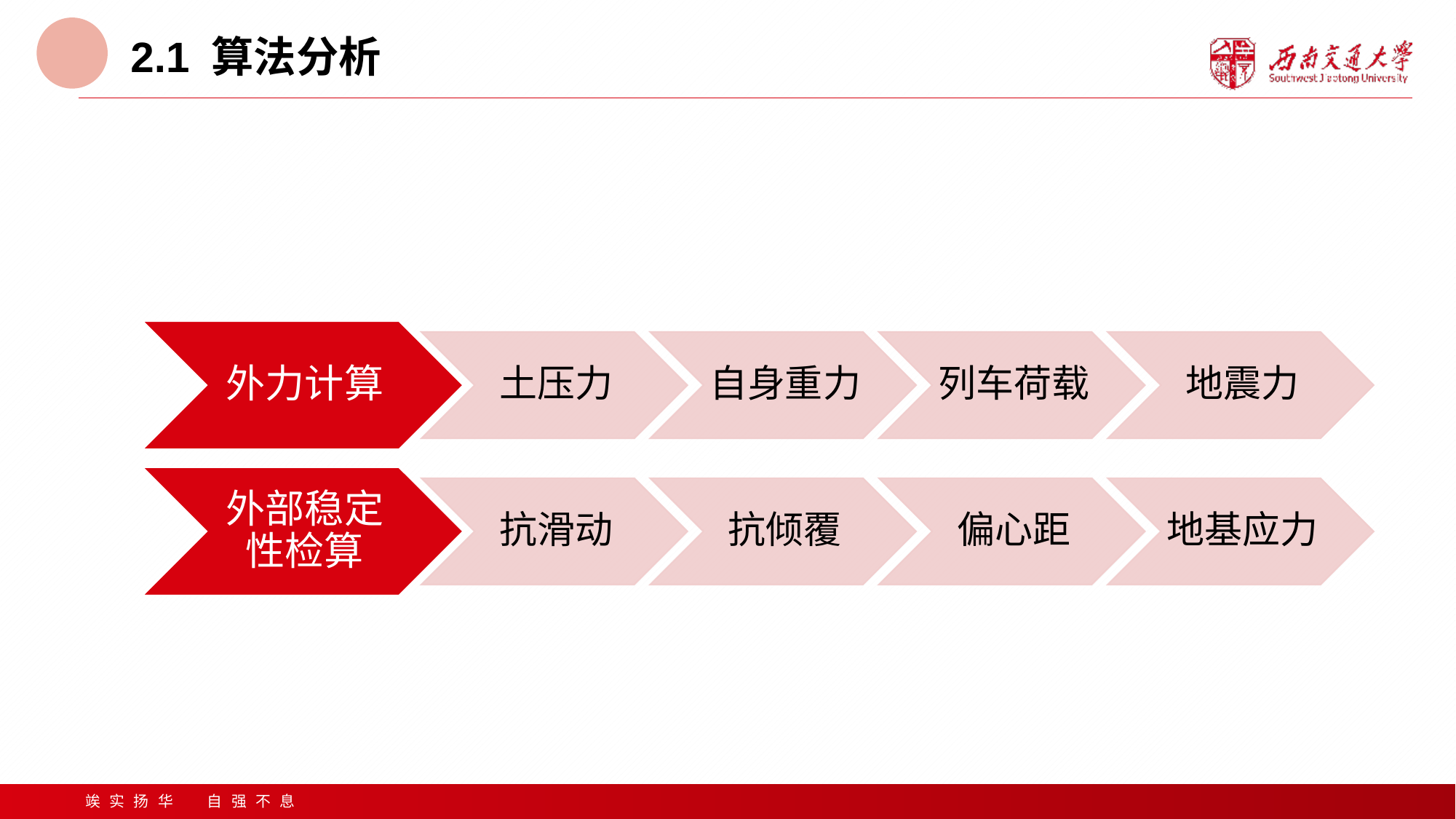

2.1 算法分析
外力计算
土压力
自身重力
列车荷载
地震力
外部稳定性检算
抗滑动
抗倾覆
偏心距
地基应力